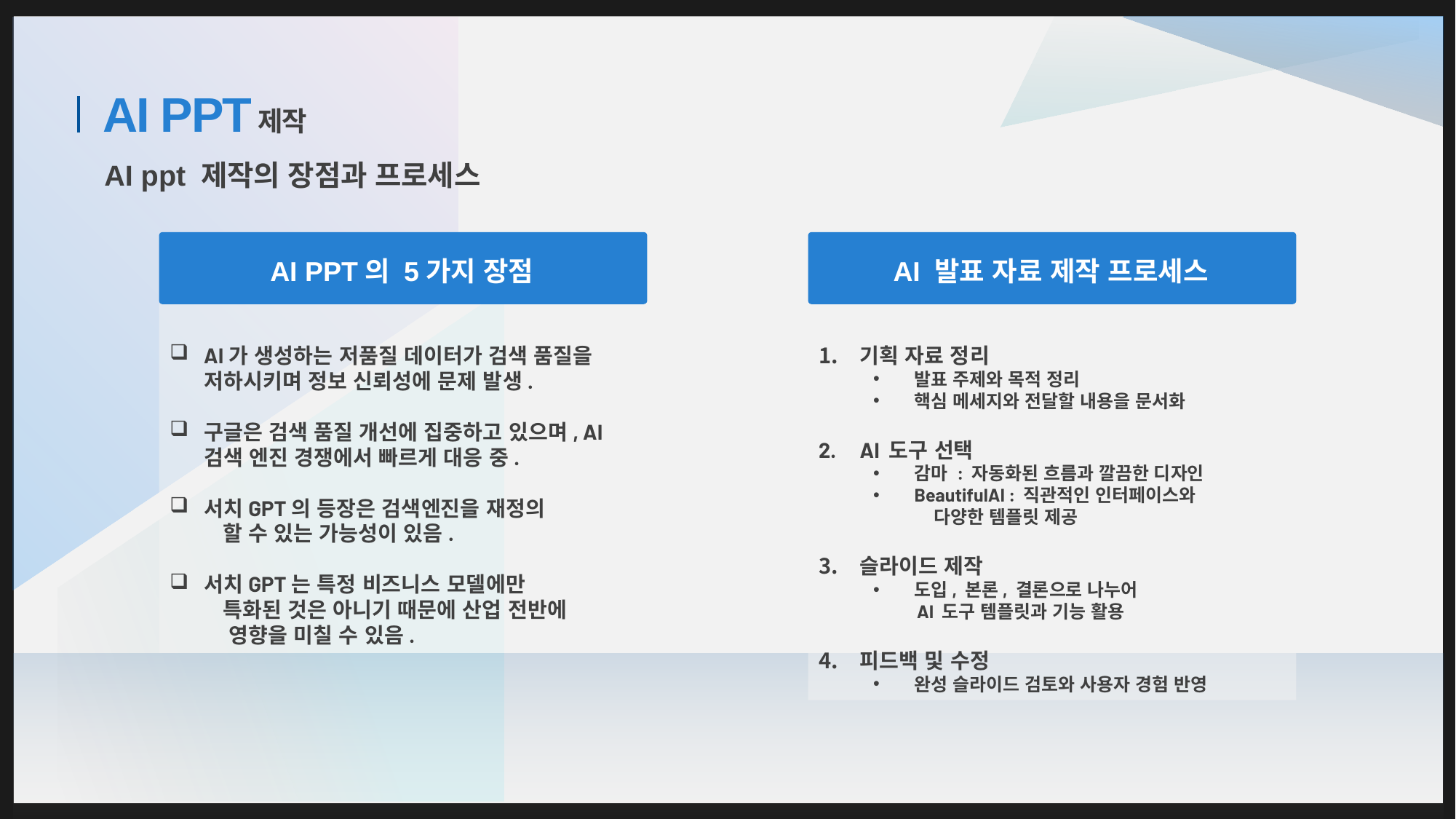

제작
# AI PPT
AI ppt 제작의 장점과 프로세스

AI PPT의 5가지 장점

AI가 생성하는 저품질 데이터가 검색 품질을 저하시키며 정보 신뢰성에 문제 발생.

구글은 검색 품질 개선에 집중하고 있으며, AI 검색 엔진 경쟁에서 빠르게 대응 중.

서치GPT의 등장은 검색엔진을 재정의
        할 수 있는 가능성이 있음.

서치GPT는 특정 비즈니스 모델에만
        특화된 것은 아니기 때문에 산업 전반에
         영향을 미칠 수 있음.

AI 발표 자료 제작 프로세스

기획 자료 정리
발표 주제와 목적 정리
핵심 메세지와 전달할 내용을 문서화

AI 도구 선택
감마 : 자동화된 흐름과 깔끔한 디자인
BeautifulAI : 직관적인 인터페이스와
           다양한 템플릿 제공

슬라이드 제작
도입, 본론, 결론으로 나누어
            AI 도구 템플릿과 기능 활용

피드백 및 수정
완성 슬라이드 검토와 사용자 경험 반영